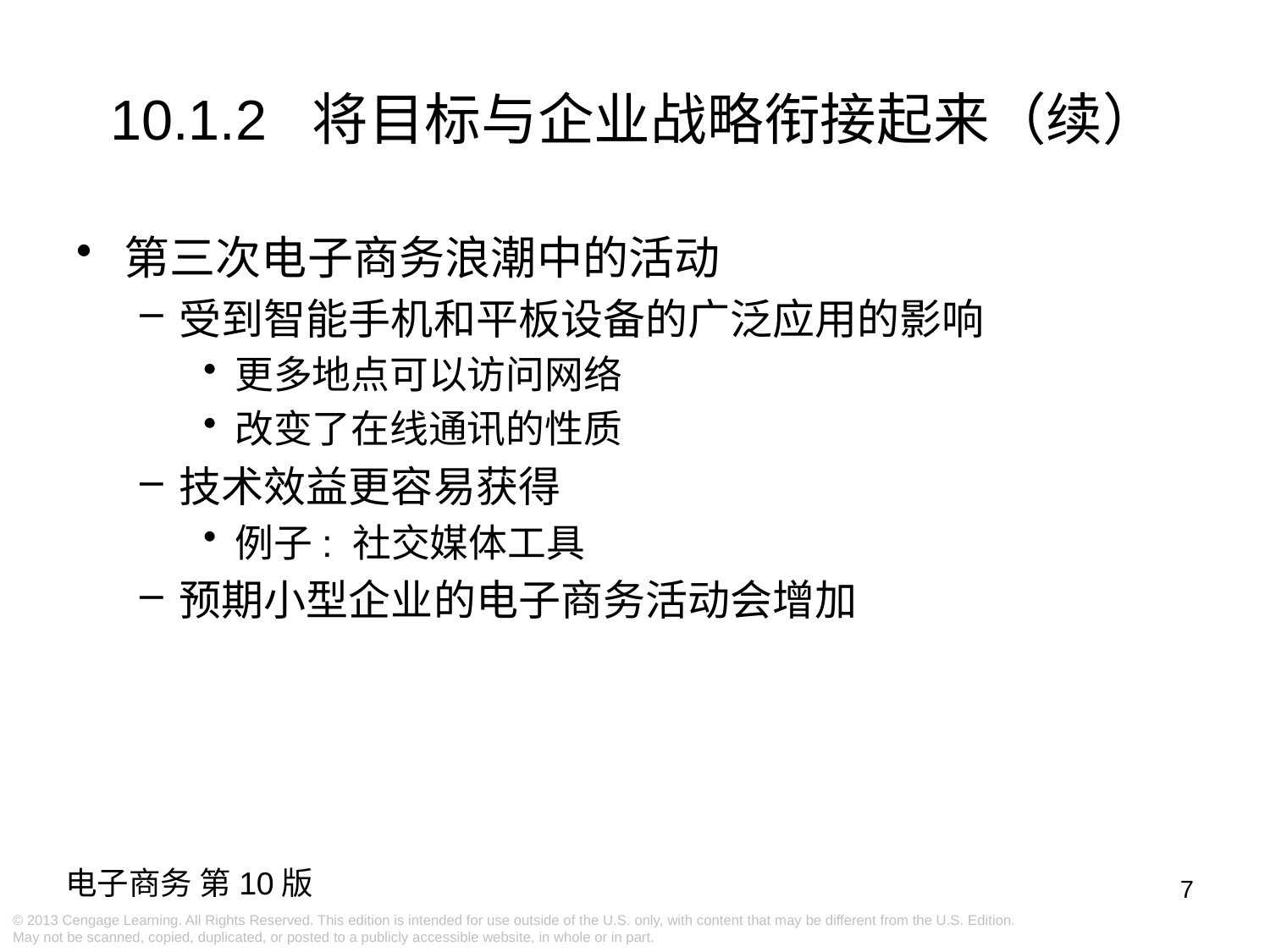

# 10.1.2  将目标与企业战略衔接起来（续）
第三次电子商务浪潮中的活动
受到智能手机和平板设备的广泛应用的影响
更多地点可以访问网络
改变了在线通讯的性质
技术效益更容易获得
例子: 社交媒体工具
预期小型企业的电子商务活动会增加

7